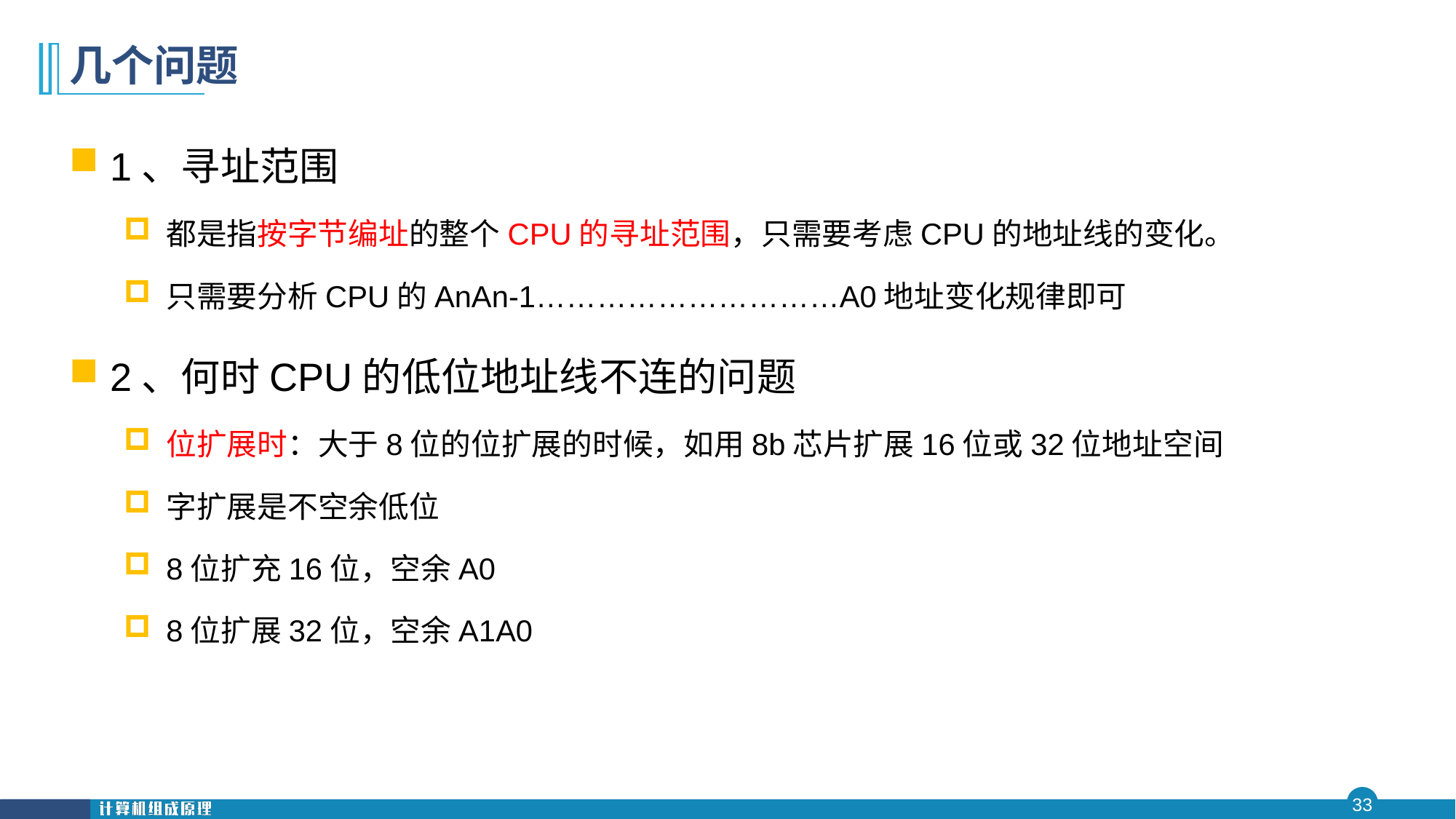

# 几个问题
1、寻址范围
都是指按字节编址的整个CPU的寻址范围，只需要考虑CPU的地址线的变化。
只需要分析CPU的AnAn-1…………………………A0地址变化规律即可
2、何时CPU的低位地址线不连的问题
位扩展时：大于8位的位扩展的时候，如用8b芯片扩展16位或32位地址空间
字扩展是不空余低位
8位扩充16位，空余A0
8位扩展32位，空余A1A0